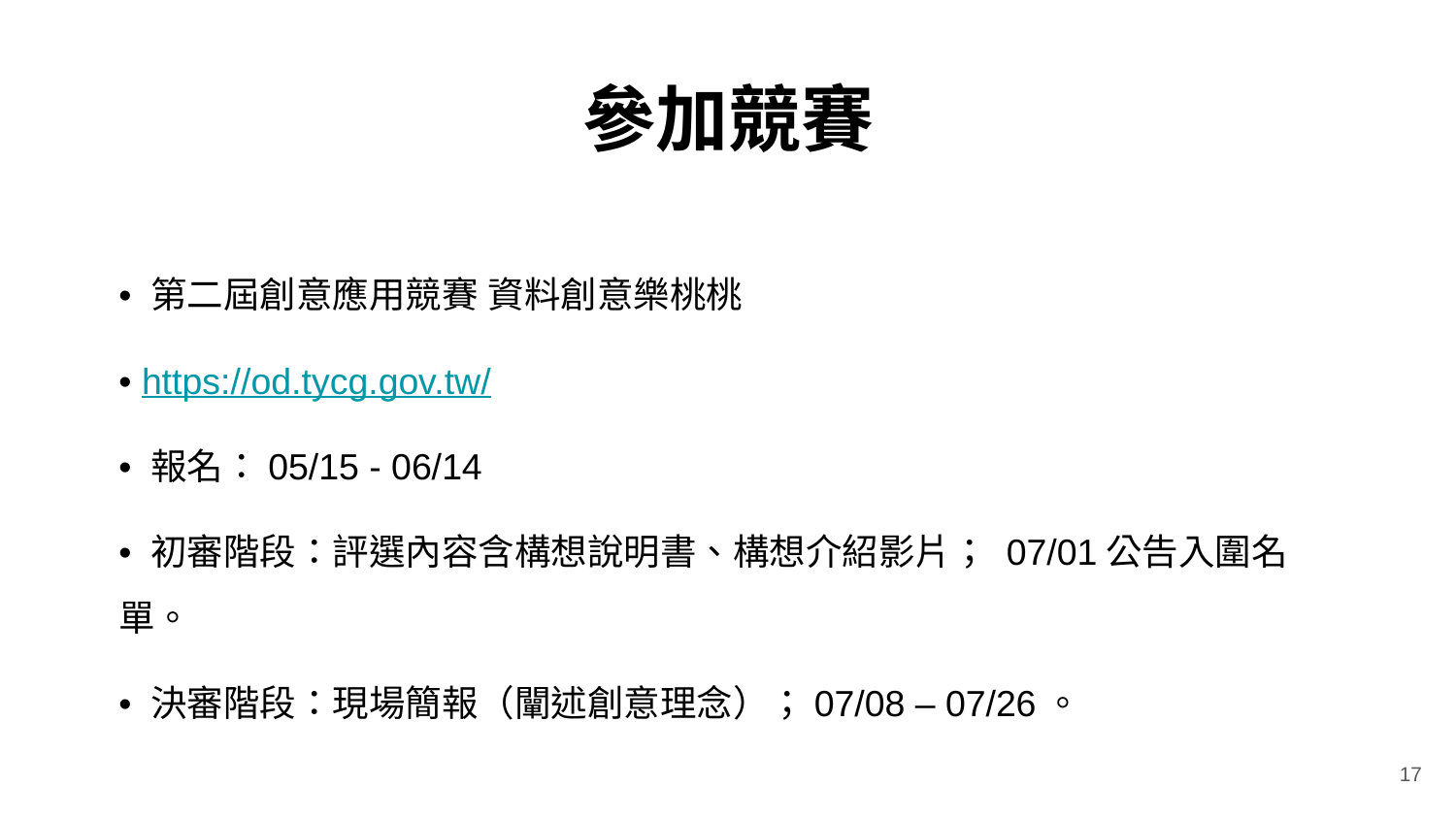

# 參加競賽
• 第二屆創意應用競賽 資料創意樂桃桃
• https://od.tycg.gov.tw/
• 報名：05/15 - 06/14
• 初審階段：評選內容含構想說明書、構想介紹影片； 07/01公告入圍名單。
• 決審階段：現場簡報（闡述創意理念）；07/08 – 07/26。

17